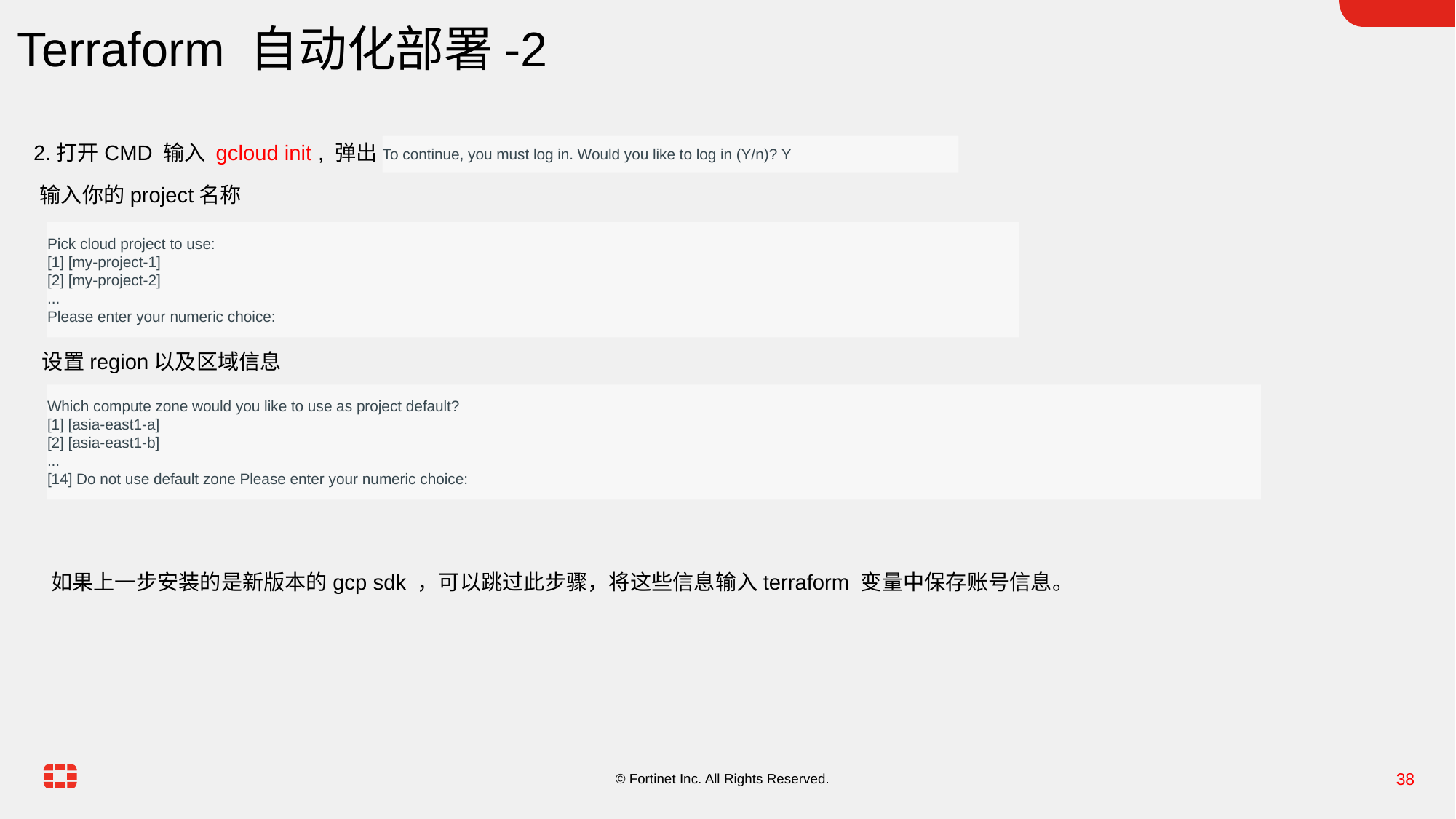

Terraform 自动化部署-2
To continue, you must log in. Would you like to log in (Y/n)? Y
2.打开CMD 输入 gcloud init , 弹出
输入你的project名称
Pick cloud project to use:
[1] [my-project-1]
[2] [my-project-2]
...
Please enter your numeric choice:
设置region以及区域信息
Which compute zone would you like to use as project default?
[1] [asia-east1-a]
[2] [asia-east1-b]
...
[14] Do not use default zone Please enter your numeric choice:
如果上一步安装的是新版本的gcp sdk ，可以跳过此步骤，将这些信息输入terraform 变量中保存账号信息。